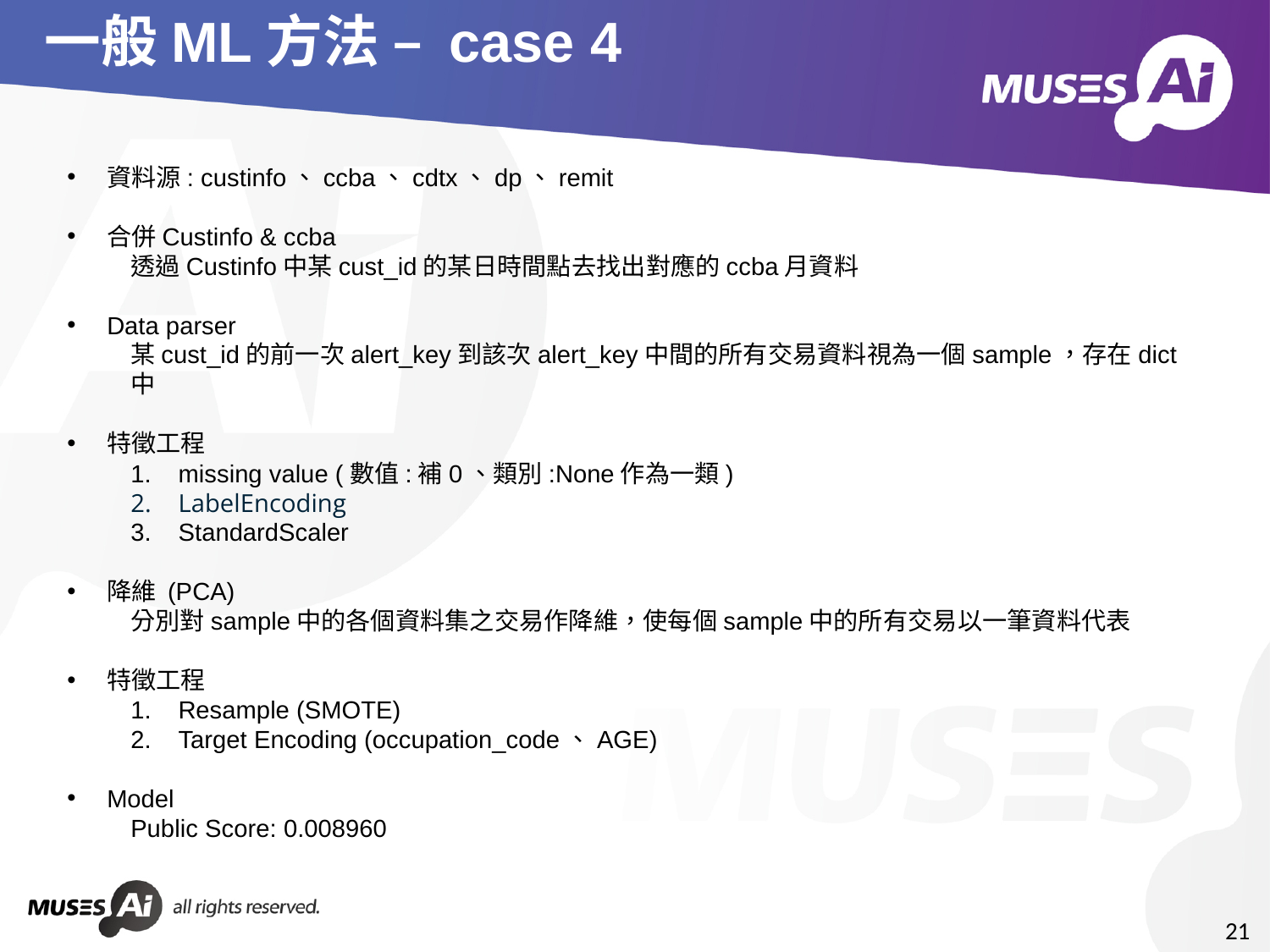

# 一般ML方法 – case 4
資料源: custinfo、ccba、cdtx、dp、remit

合併Custinfo & ccba
透過Custinfo中某cust_id的某日時間點去找出對應的ccba月資料

Data parser
某cust_id的前一次alert_key到該次alert_key中間的所有交易資料視為一個sample，存在dict中

特徵工程
missing value (數值:補0、類別:None作為一類)
LabelEncoding
StandardScaler

降維 (PCA)
分別對sample中的各個資料集之交易作降維，使每個sample中的所有交易以一筆資料代表

特徵工程
Resample (SMOTE)
Target Encoding (occupation_code、AGE)

Model
Public Score: 0.008960
21